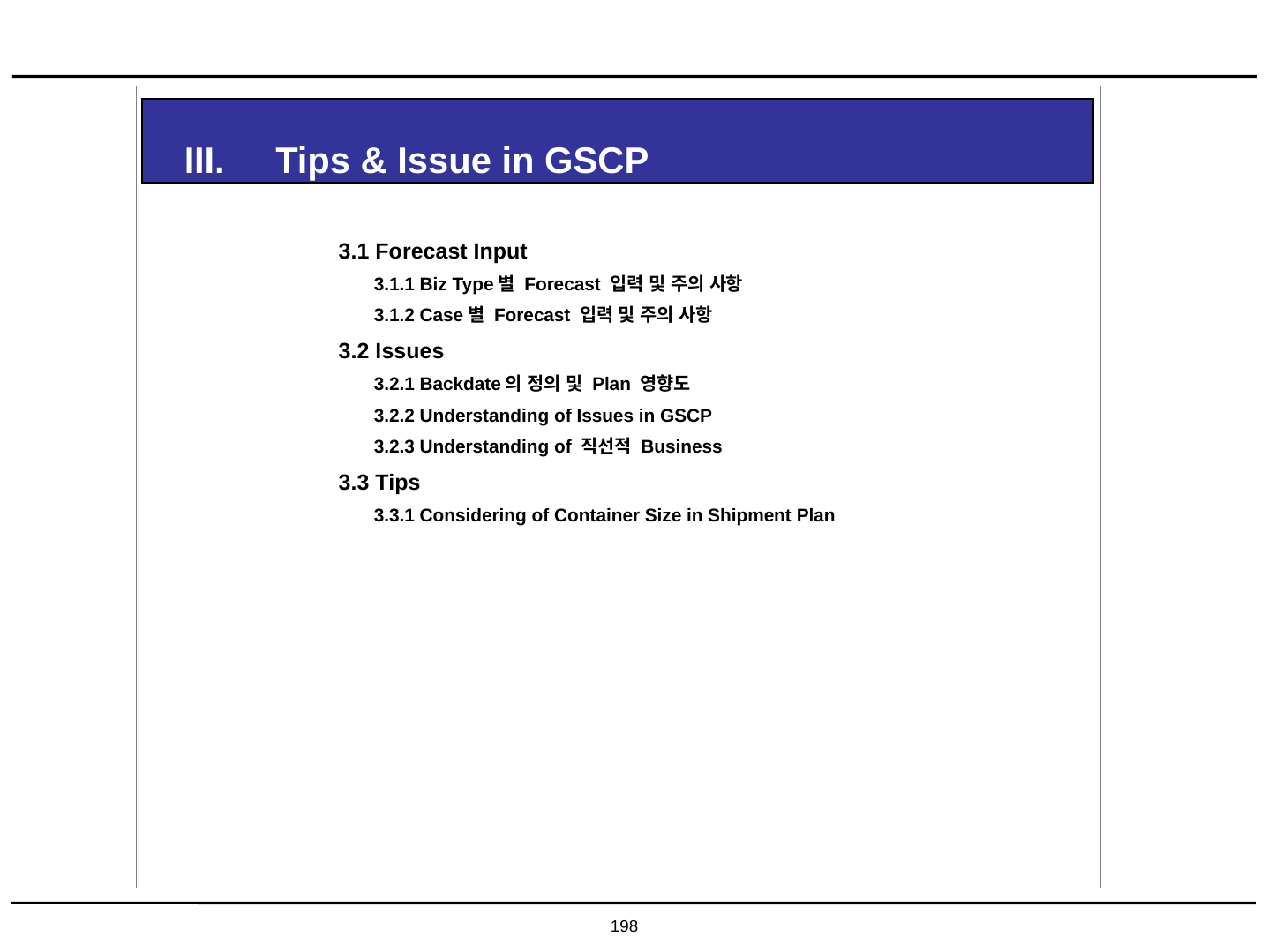

III.     Tips & Issue in GSCP

3.1 Forecast Input
       3.1.1 Biz Type별 Forecast 입력 및 주의 사항
       3.1.2 Case별 Forecast 입력 및 주의 사항
3.2 Issues
       3.2.1 Backdate의 정의 및 Plan 영향도
       3.2.2 Understanding of Issues in GSCP
       3.2.3 Understanding of 직선적 Business
3.3 Tips
       3.3.1 Considering of Container Size in Shipment Plan
198